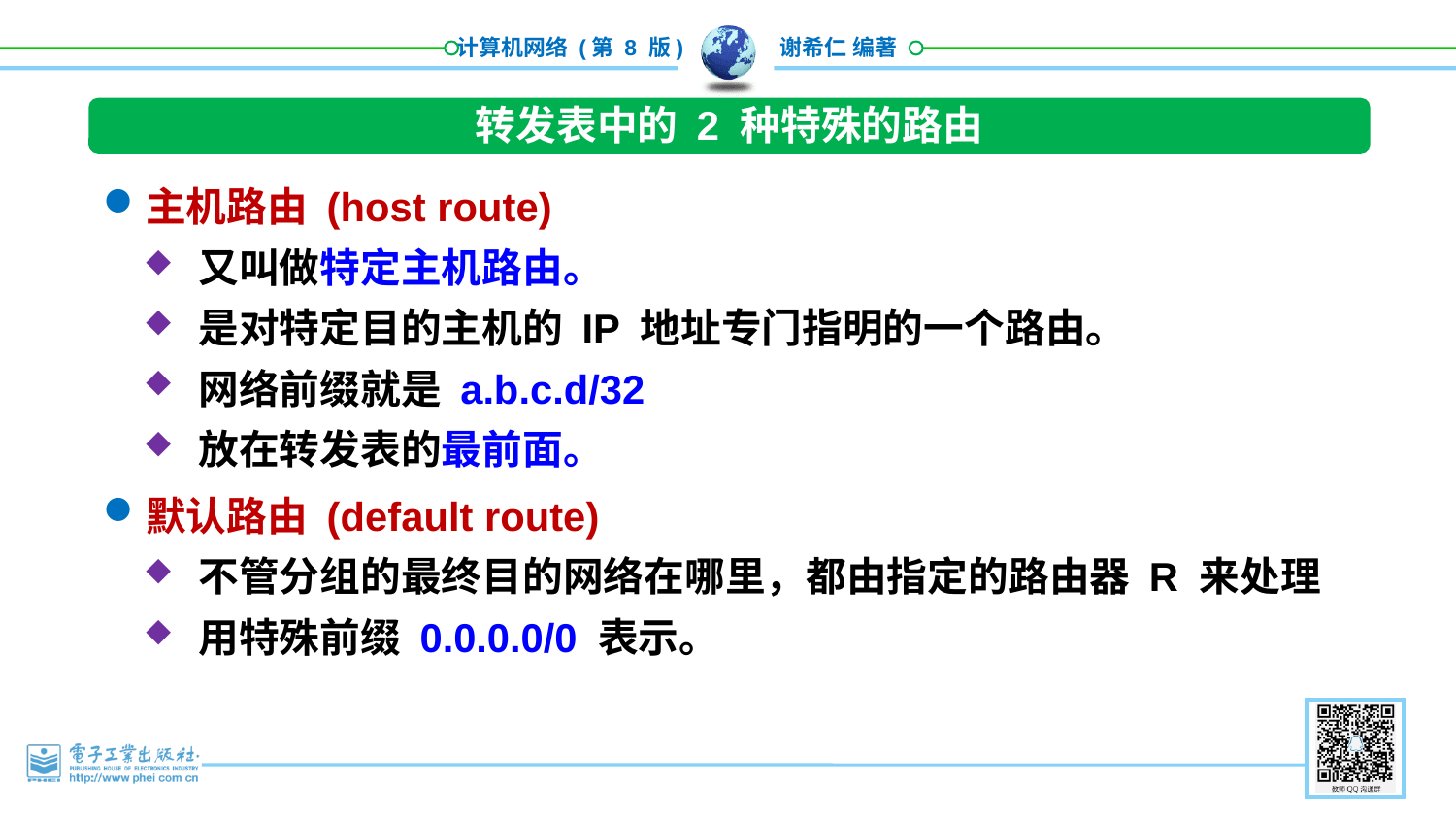

转发表中的 2 种特殊的路由

主机路由 (host route)
又叫做特定主机路由。
是对特定目的主机的 IP 地址专门指明的一个路由。
网络前缀就是 a.b.c.d/32
放在转发表的最前面。
默认路由 (default route)
不管分组的最终目的网络在哪里，都由指定的路由器 R 来处理
用特殊前缀 0.0.0.0/0 表示。